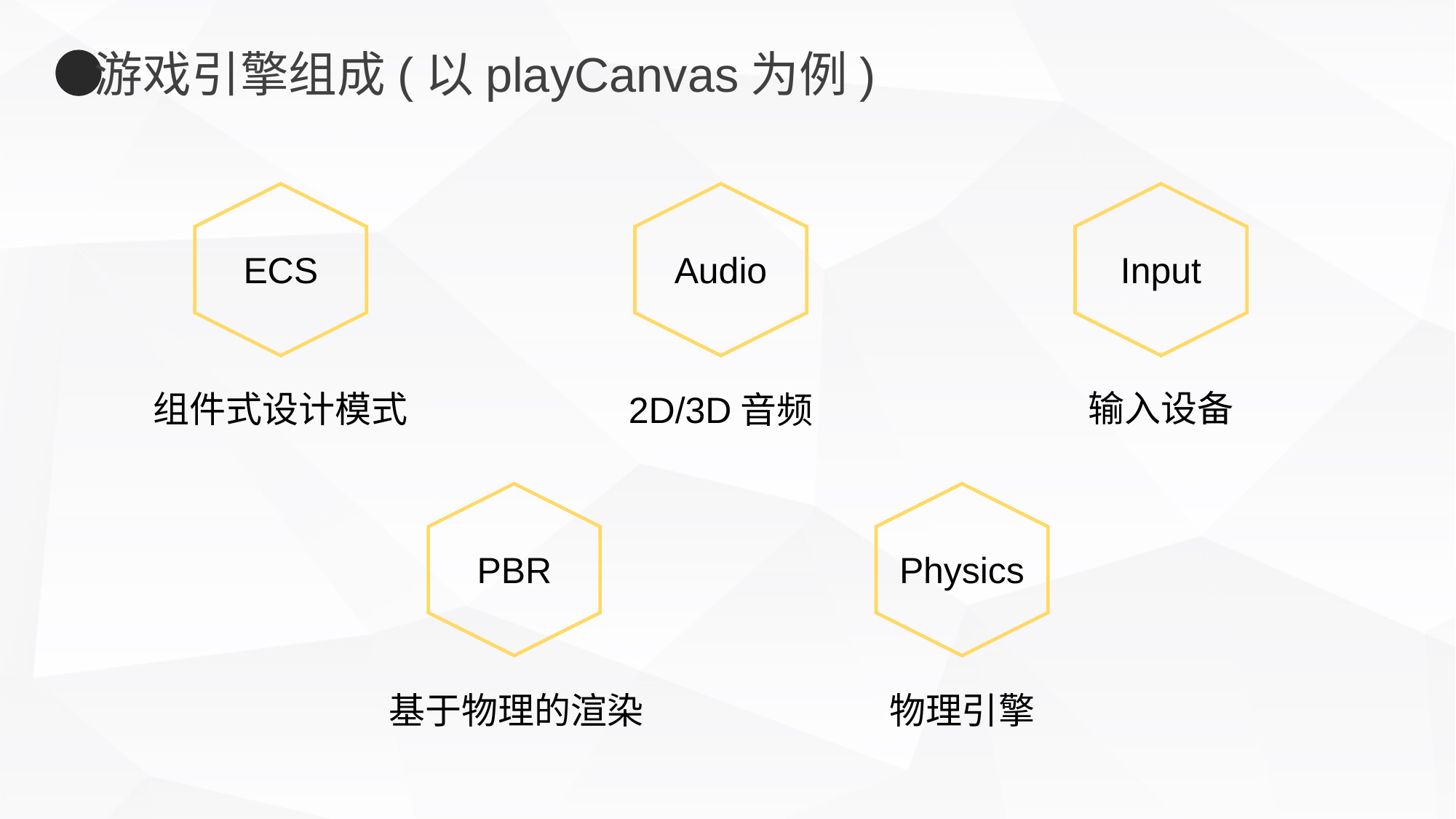

游戏引擎组成(以playCanvas为例)

ECS
Input
Audio
输入设备
组件式设计模式
2D/3D音频
Physics
PBR
基于物理的渲染
物理引擎